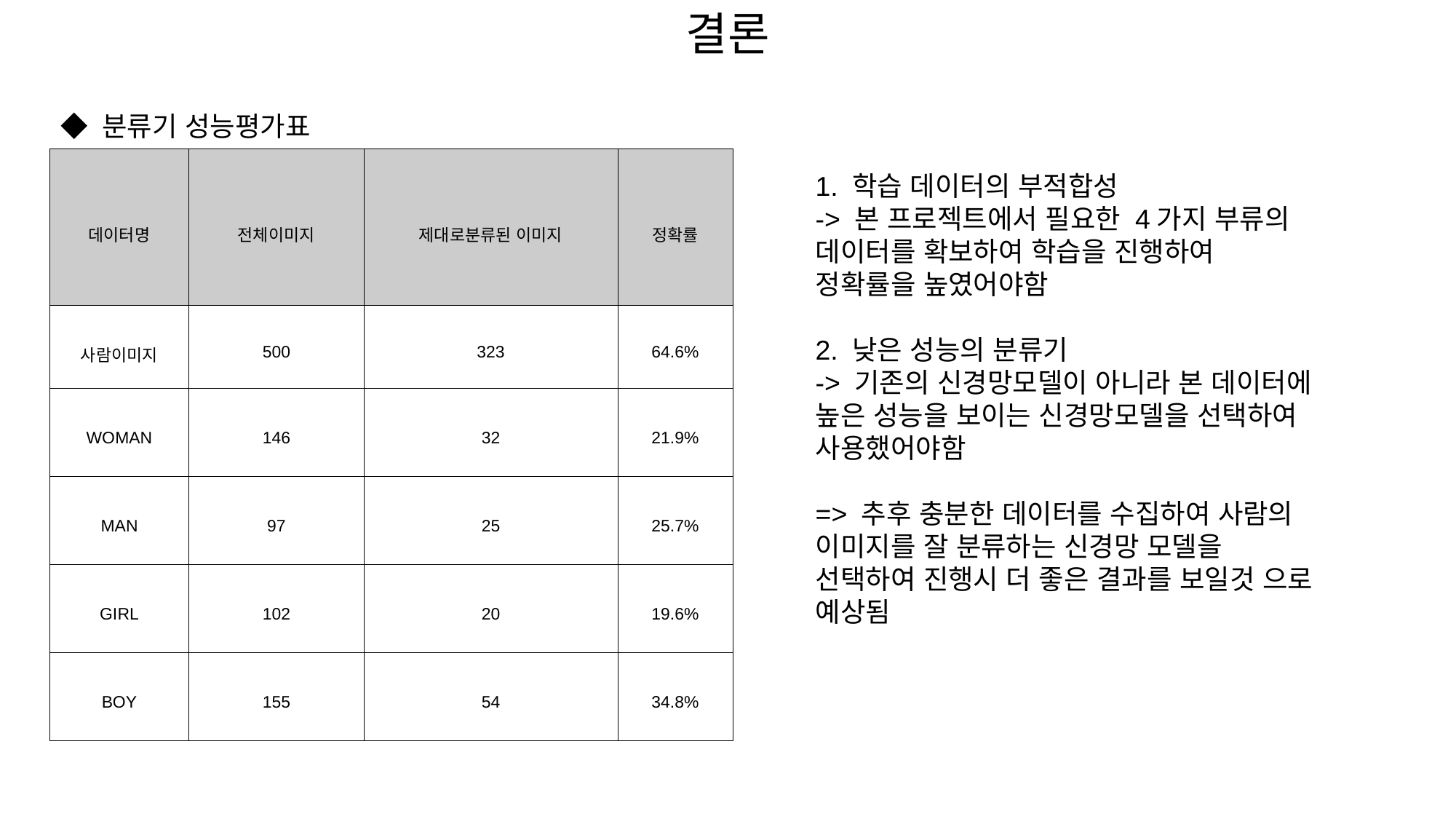

결론

◆ 분류기 성능평가표
| 데이터명 | 전체이미지 | 제대로분류된 이미지 | 정확률 |
| --- | --- | --- | --- |
| 사람이미지 | 500 | 323 | 64.6% |
| WOMAN | 146 | 32 | 21.9% |
| MAN | 97 | 25 | 25.7% |
| GIRL | 102 | 20 | 19.6% |
| BOY | 155 | 54 | 34.8% |
1. 학습 데이터의 부적합성
-> 본 프로젝트에서 필요한 4가지 부류의 데이터를 확보하여 학습을 진행하여 정확률을 높였어야함

2. 낮은 성능의 분류기
-> 기존의 신경망모델이 아니라 본 데이터에 높은 성능을 보이는 신경망모델을 선택하여 사용했어야함

=> 추후 충분한 데이터를 수집하여 사람의 이미지를 잘 분류하는 신경망 모델을 선택하여 진행시 더 좋은 결과를 보일것 으로 예상됨